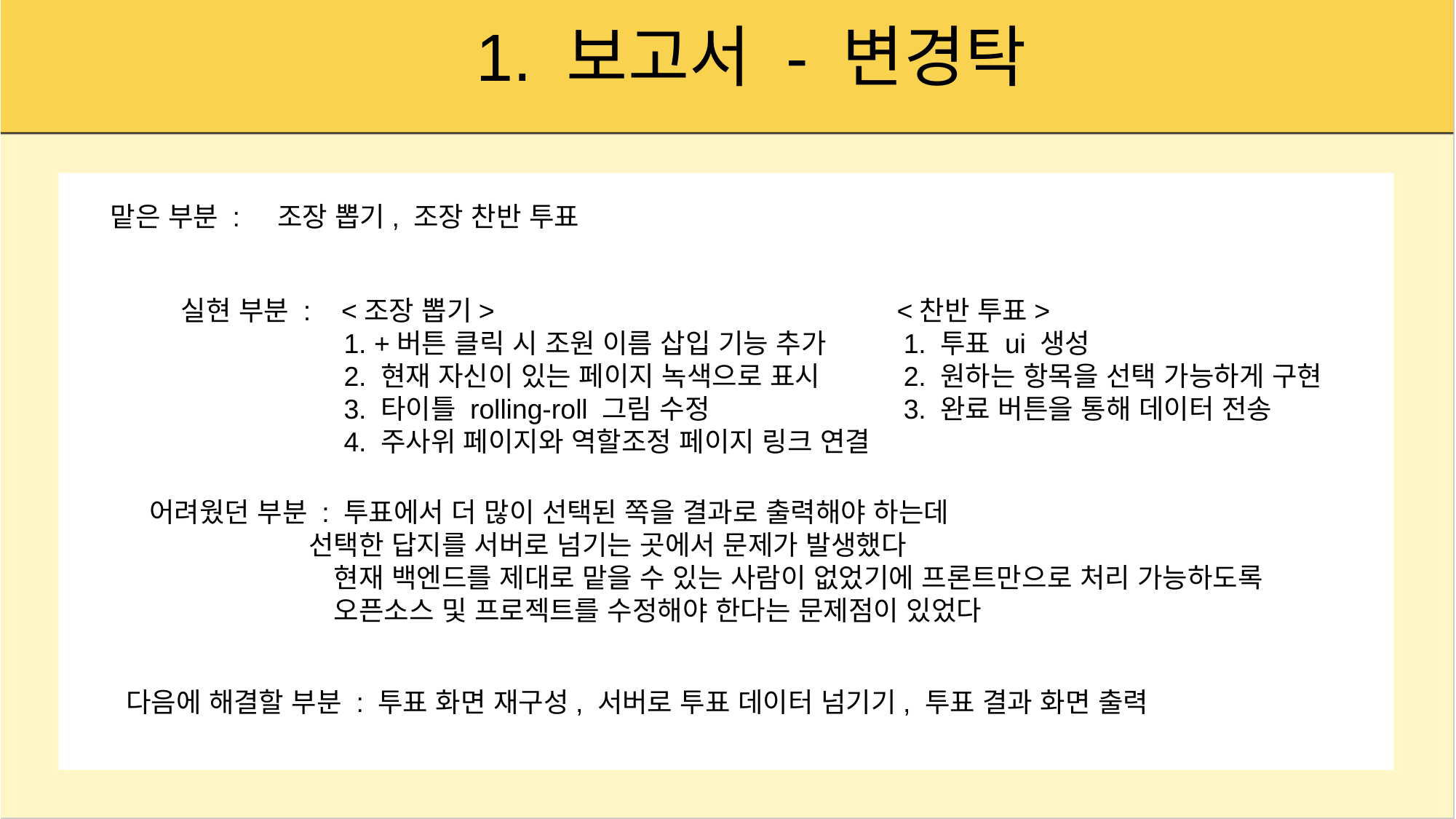

# 1. 보고서 - 변경탁

맡은 부분 :    조장 뽑기, 조장 찬반 투표
실현 부분 :    <조장 뽑기>				        <찬반 투표>
	       1. +버튼 클릭 시 조원 이름 삽입 기능 추가	        1. 투표 ui 생성
	       2. 현재 자신이 있는 페이지 녹색으로 표시	        2. 원하는 항목을 선택 가능하게 구현
	       3. 타이틀 rolling-roll 그림 수정		        3. 완료 버튼을 통해 데이터 전송
	       4. 주사위 페이지와 역할조정 페이지 링크 연결

어려웠던 부분 : 투표에서 더 많이 선택된 쪽을 결과로 출력해야 하는데
                    선택한 답지를 서버로 넘기는 곳에서 문제가 발생했다
	         현재 백엔드를 제대로 맡을 수 있는 사람이 없었기에 프론트만으로 처리 가능하도록
	         오픈소스 및 프로젝트를 수정해야 한다는 문제점이 있었다
다음에 해결할 부분 : 투표 화면 재구성, 서버로 투표 데이터 넘기기, 투표 결과 화면 출력